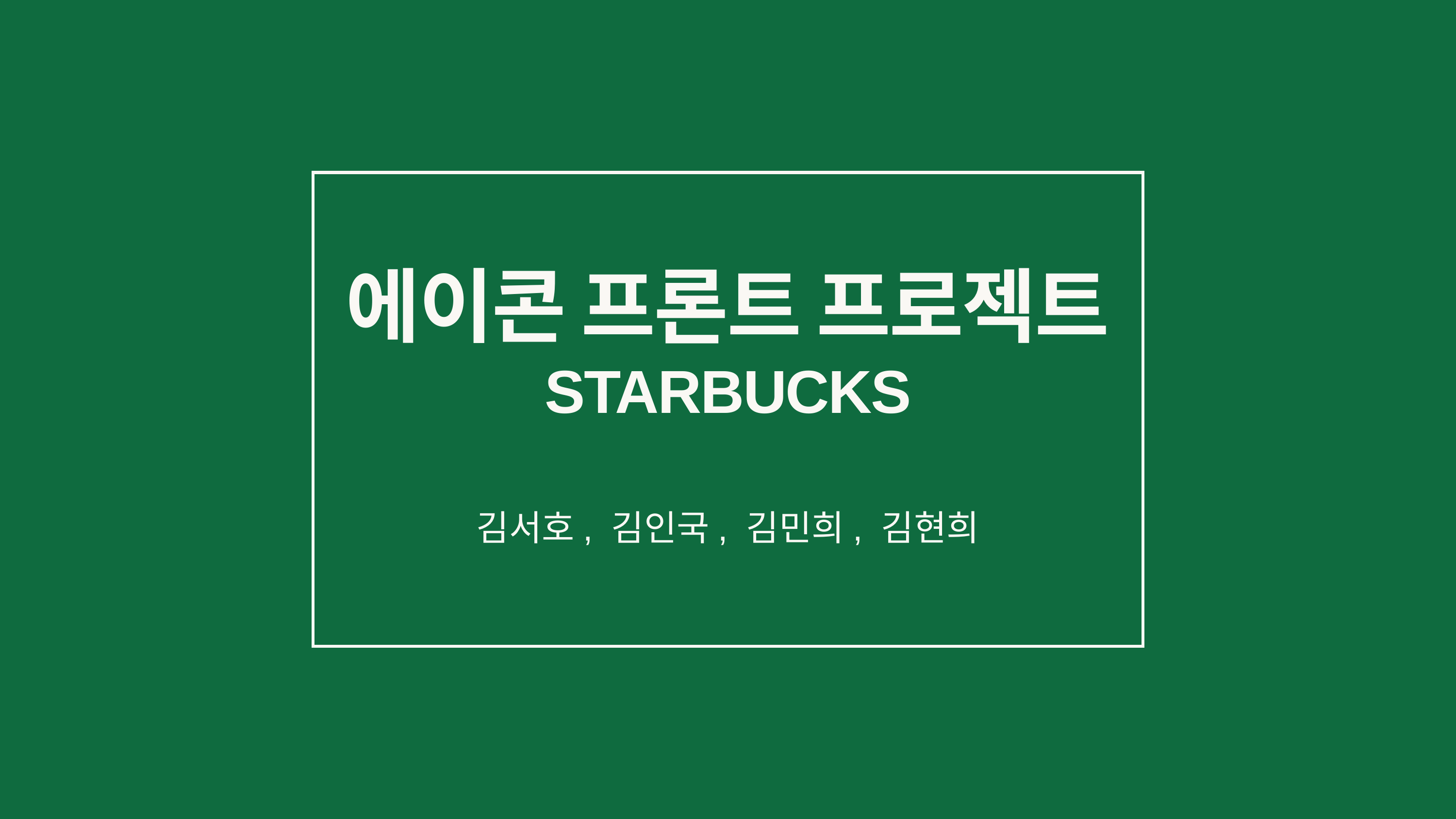

에이콘 프론트 프로젝트
STARBUCKS
김서호, 김인국, 김민희, 김현희